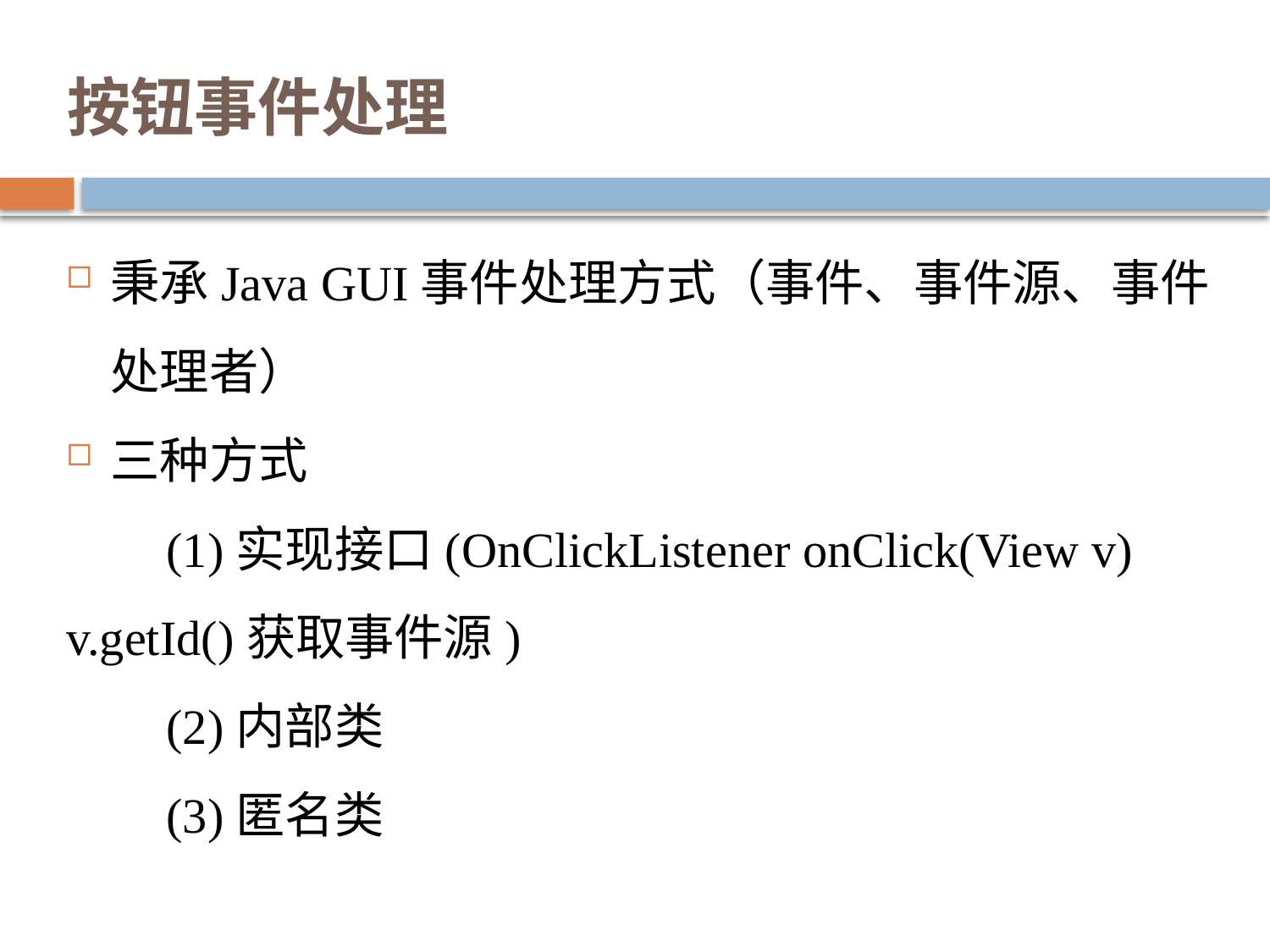

# 按钮事件处理
秉承Java GUI事件处理方式（事件、事件源、事件处理者）
三种方式
(1)实现接口(OnClickListener onClick(View v)         v.getId()获取事件源)
(2)内部类
(3)匿名类